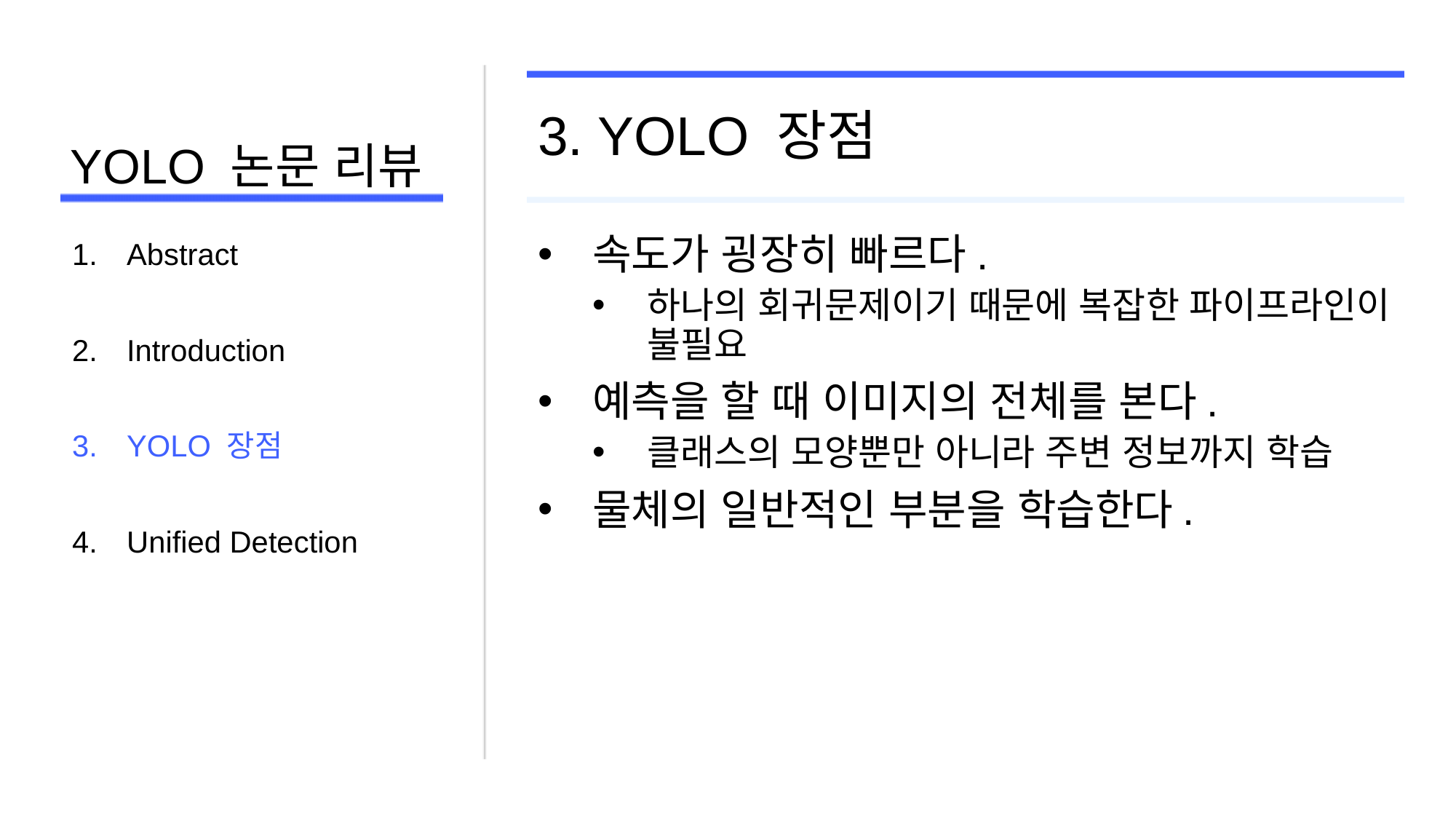

# YOLO 논문 리뷰
3. YOLO 장점
속도가 굉장히 빠르다.
하나의 회귀문제이기 때문에 복잡한 파이프라인이 불필요
예측을 할 때 이미지의 전체를 본다.
클래스의 모양뿐만 아니라 주변 정보까지 학습
물체의 일반적인 부분을 학습한다.

Abstract

Introduction

YOLO 장점

Unified Detection